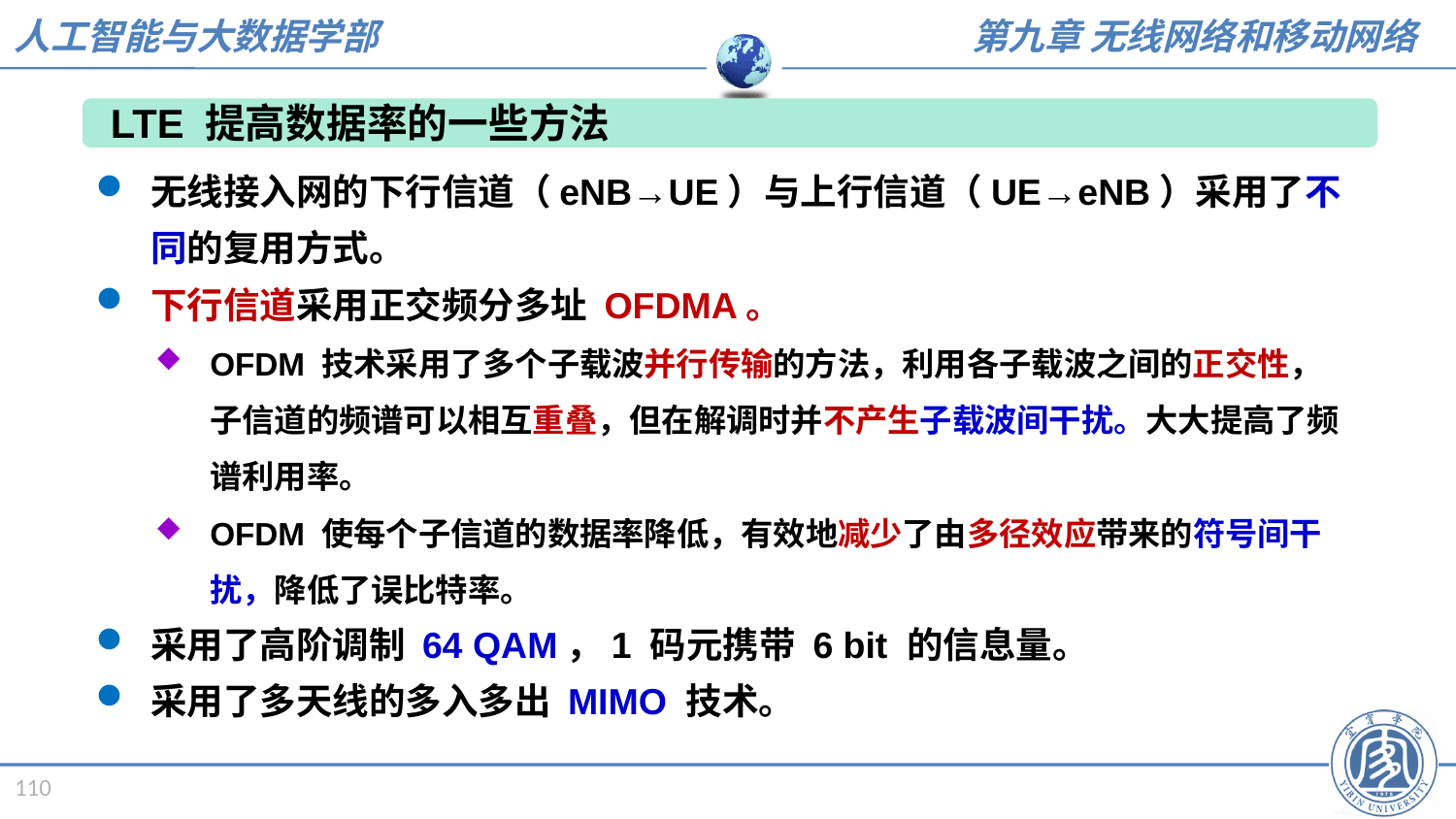

LTE 提高数据率的一些方法

无线接入网的下行信道（eNB→UE）与上行信道（UE→eNB）采用了不同的复用方式。
下行信道采用正交频分多址 OFDMA。
OFDM 技术采用了多个子载波并行传输的方法，利用各子载波之间的正交性，子信道的频谱可以相互重叠，但在解调时并不产生子载波间干扰。大大提高了频谱利用率。
OFDM 使每个子信道的数据率降低，有效地减少了由多径效应带来的符号间干扰，降低了误比特率。
采用了高阶调制 64 QAM，1 码元携带 6 bit 的信息量。
采用了多天线的多入多出 MIMO 技术。
110